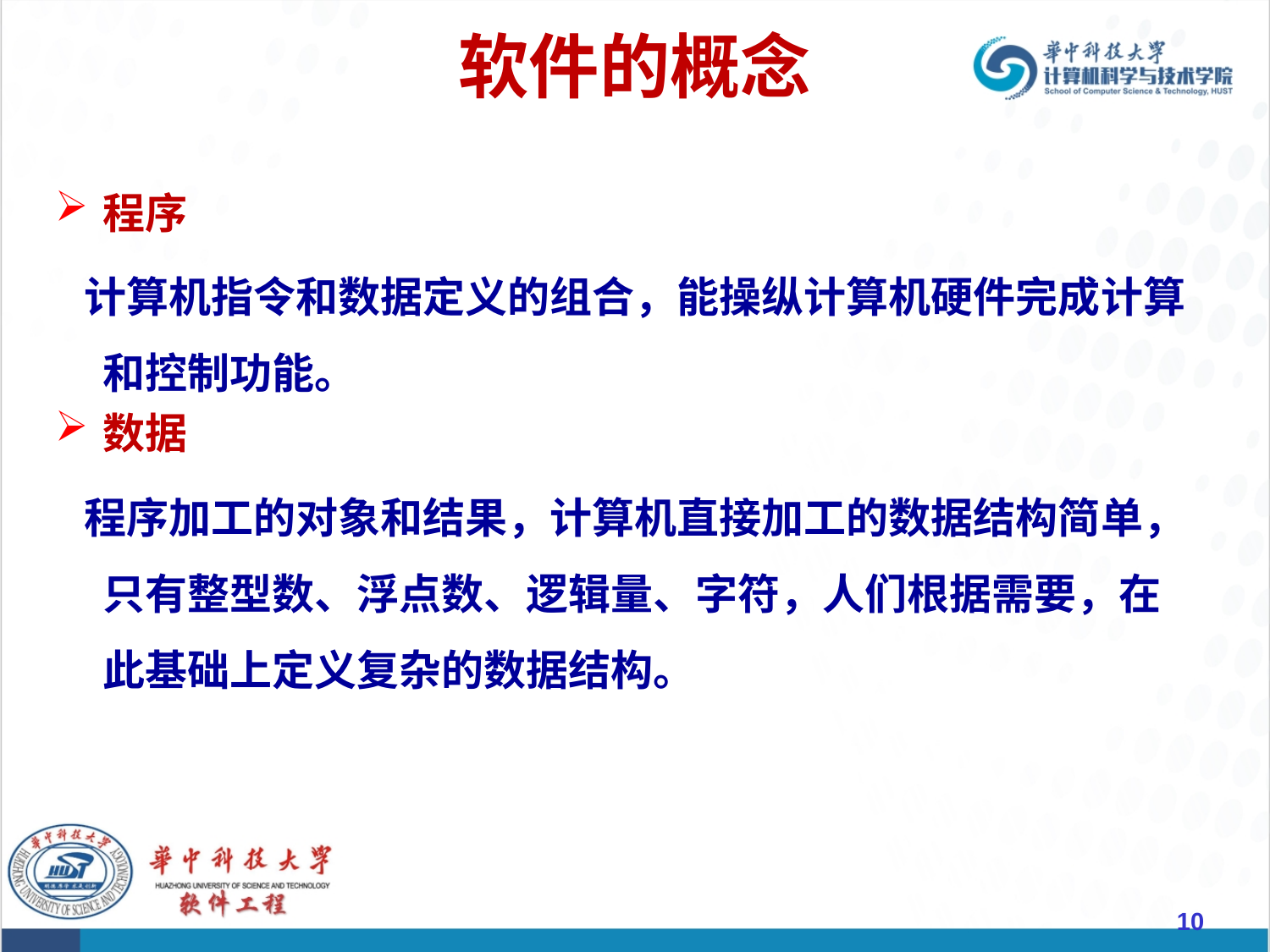

# 软件的概念
程序
  计算机指令和数据定义的组合，能操纵计算机硬件完成计算和控制功能。
数据
  程序加工的对象和结果，计算机直接加工的数据结构简单，只有整型数、浮点数、逻辑量、字符，人们根据需要，在此基础上定义复杂的数据结构。

10